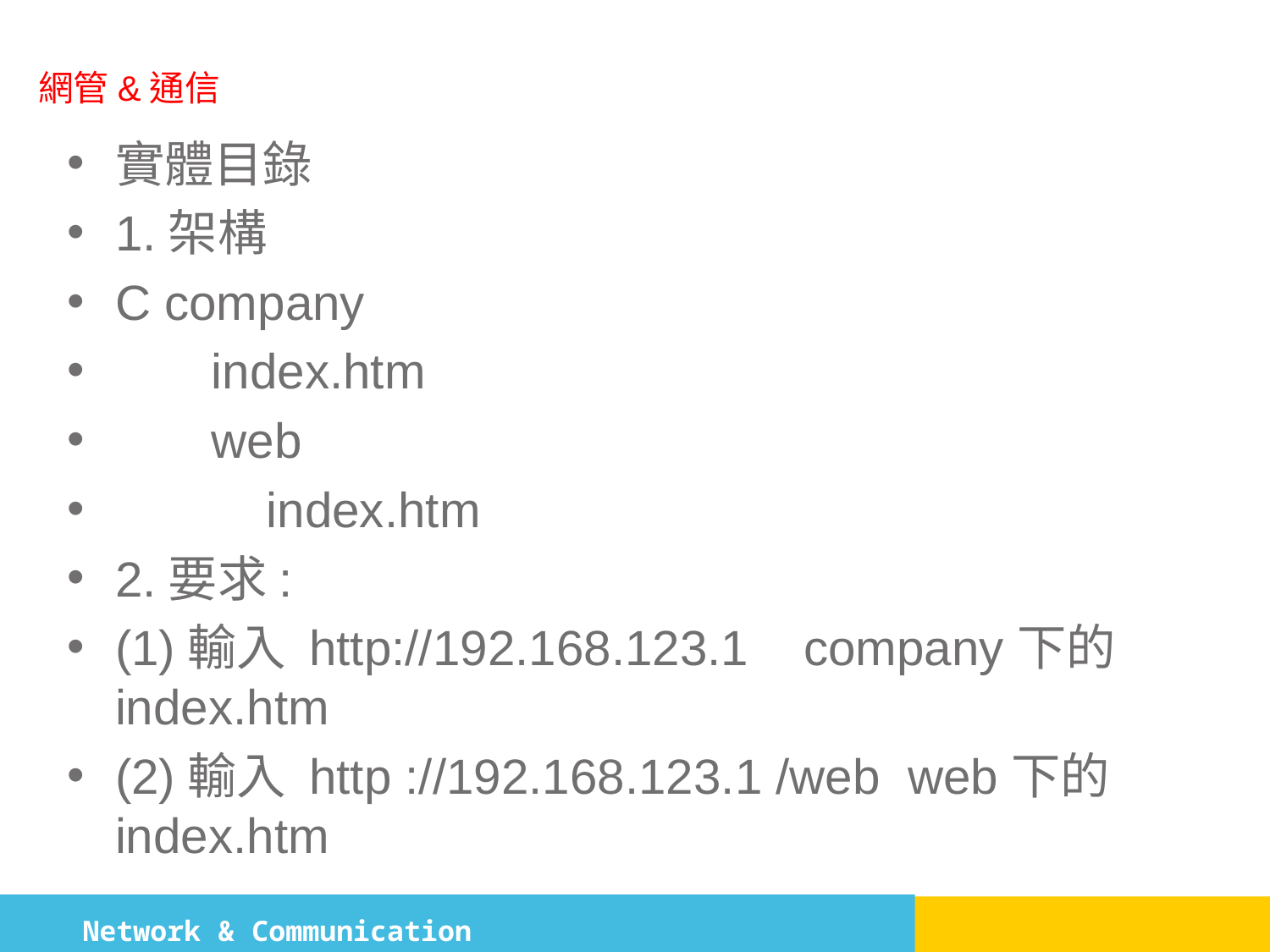

實體目錄
1.架構
C company
       index.htm
       web
           index.htm
2.要求:
(1)輸入 http://192.168.123.1    company下的index.htm
(2)輸入 http ://192.168.123.1 /web  web下的index.htm